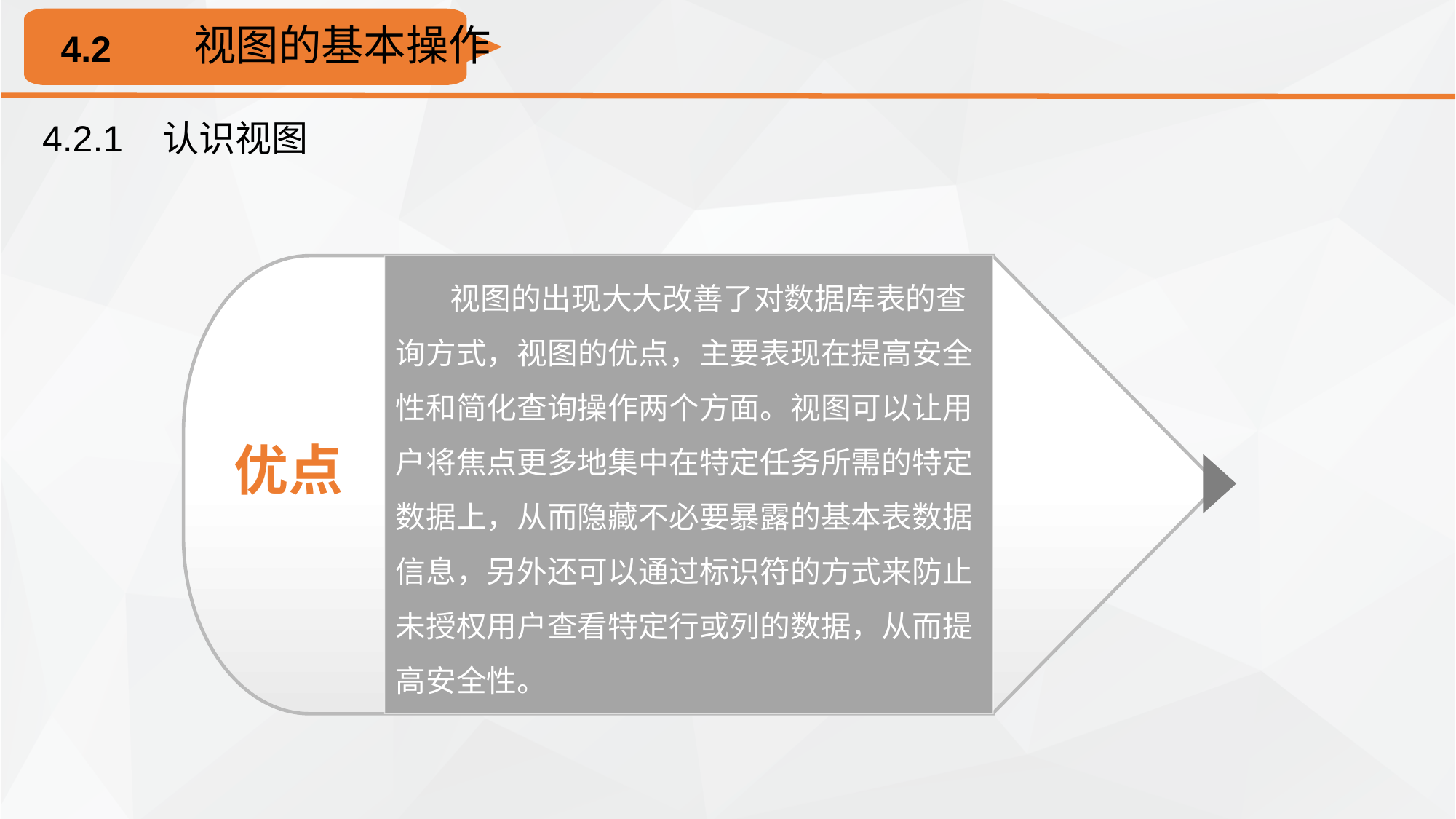

视图的基本操作
4.2
4.2.1   认识视图

视图的出现大大改善了对数据库表的查询方式，视图的优点，主要表现在提高安全性和简化查询操作两个方面。视图可以让用户将焦点更多地集中在特定任务所需的特定数据上，从而隐藏不必要暴露的基本表数据信息，另外还可以通过标识符的方式来防止未授权用户查看特定行或列的数据，从而提高安全性。
优点